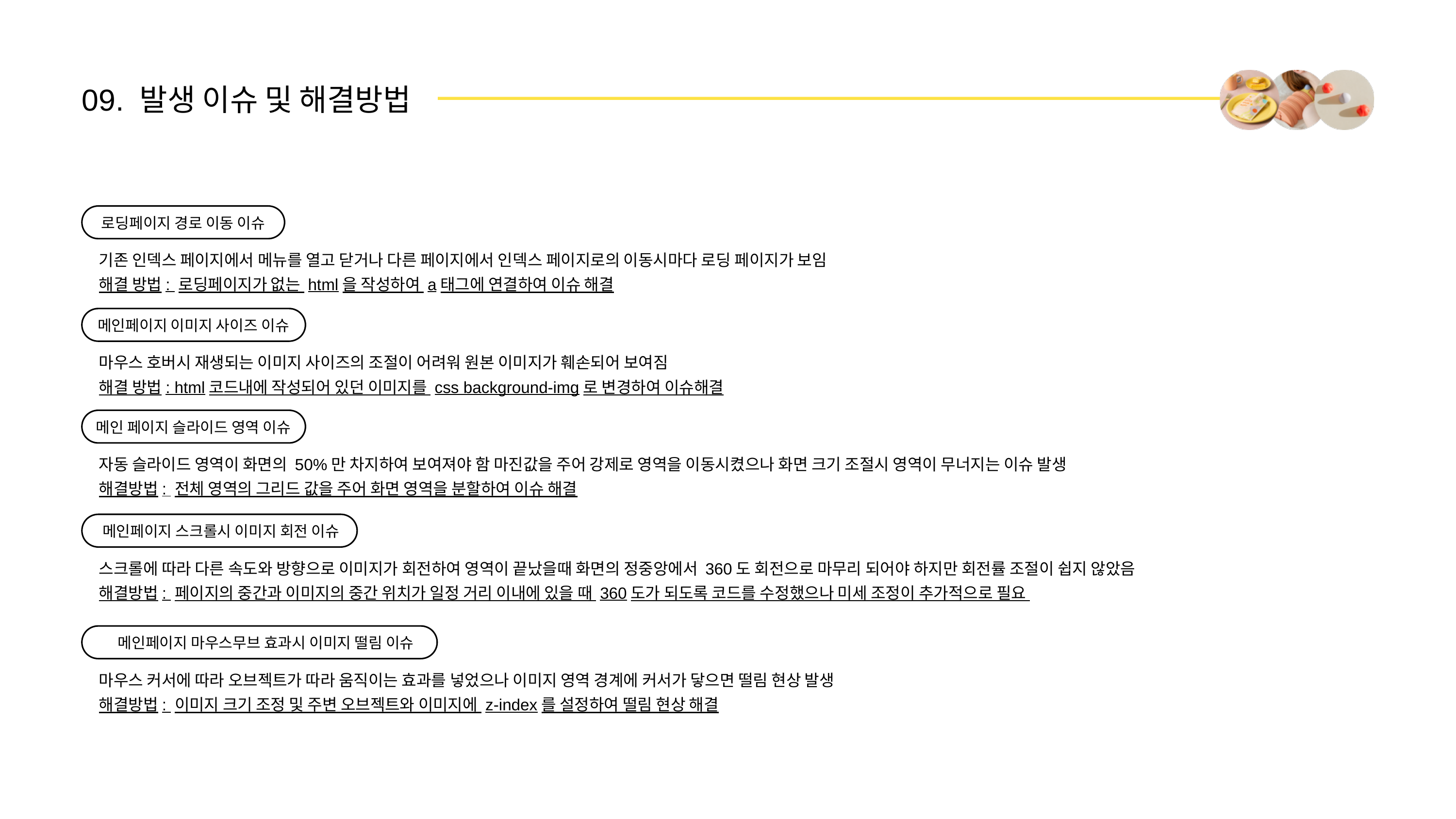

09. 발생 이슈 및 해결방법

로딩페이지 경로 이동 이슈
기존 인덱스 페이지에서 메뉴를 열고 닫거나 다른 페이지에서 인덱스 페이지로의 이동시마다 로딩 페이지가 보임
해결 방법: 로딩페이지가 없는 html을 작성하여 a태그에 연결하여 이슈 해결

메인페이지 이미지 사이즈 이슈
마우스 호버시 재생되는 이미지 사이즈의 조절이 어려워 원본 이미지가 훼손되어 보여짐
해결 방법: html코드내에 작성되어 있던 이미지를 css background-img로 변경하여 이슈해결

메인 페이지 슬라이드 영역 이슈
자동 슬라이드 영역이 화면의 50%만 차지하여 보여져야 함 마진값을 주어 강제로 영역을 이동시켰으나 화면 크기 조절시 영역이 무너지는 이슈 발생
해결방법: 전체 영역의 그리드 값을 주어 화면 영역을 분할하여 이슈 해결

메인페이지 스크롤시 이미지 회전 이슈
스크롤에 따라 다른 속도와 방향으로 이미지가 회전하여 영역이 끝났을때 화면의 정중앙에서 360도 회전으로 마무리 되어야 하지만 회전률 조절이 쉽지 않았음
해결방법: 페이지의 중간과 이미지의 중간 위치가 일정 거리 이내에 있을 때 360도가 되도록 코드를 수정했으나 미세 조정이 추가적으로 필요

메인페이지 마우스무브 효과시 이미지 떨림 이슈
마우스 커서에 따라 오브젝트가 따라 움직이는 효과를 넣었으나 이미지 영역 경계에 커서가 닿으면 떨림 현상 발생
해결방법: 이미지 크기 조정 및 주변 오브젝트와 이미지에 z-index를 설정하여 떨림 현상 해결